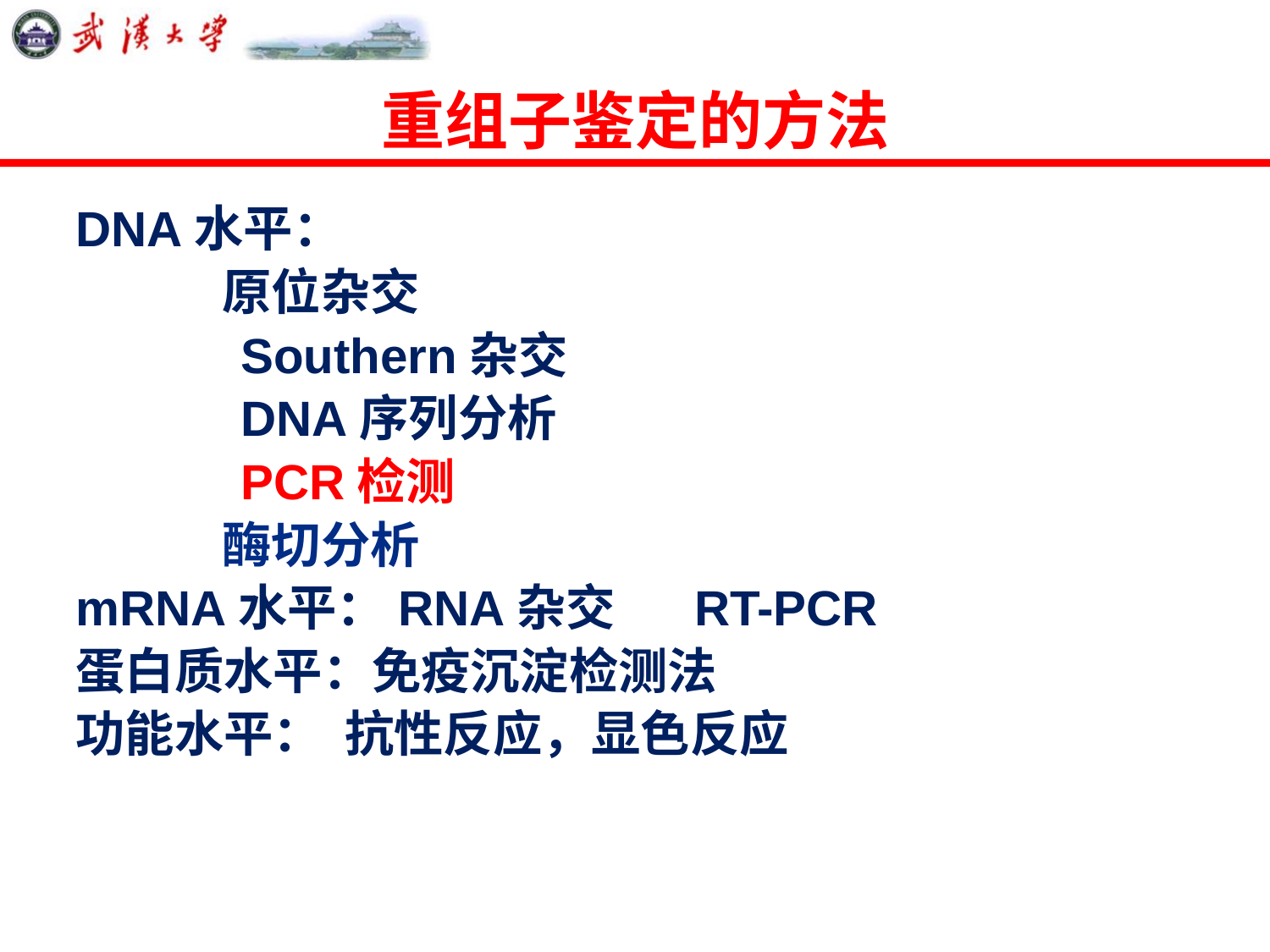

# 重组子鉴定的方法
DNA水平：
            原位杂交
            Southern杂交
            DNA序列分析
            PCR检测
            酶切分析
mRNA水平：RNA杂交      RT-PCR
蛋白质水平：免疫沉淀检测法
功能水平：  抗性反应，显色反应